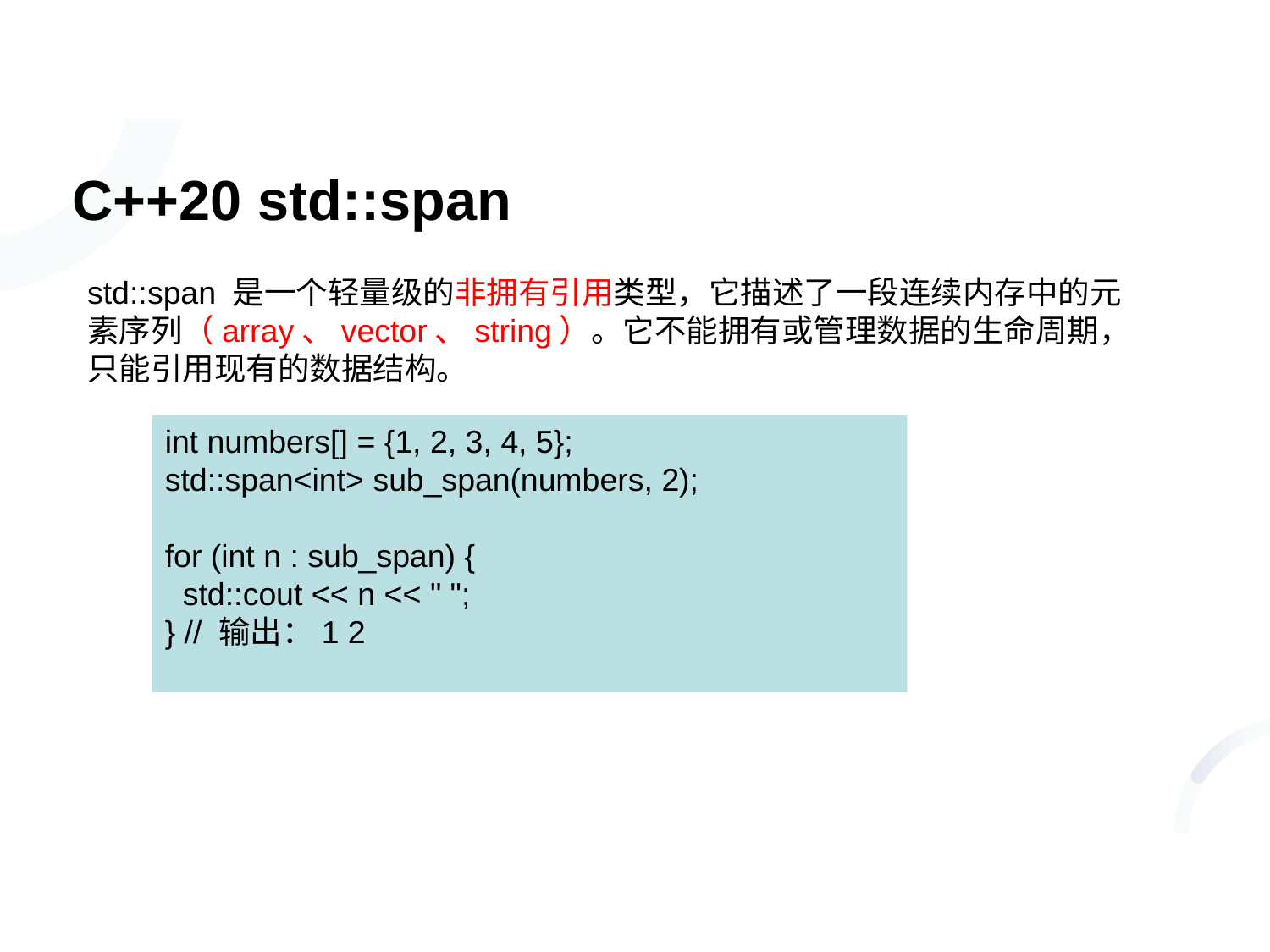

# C++20 std::span
std::span 是一个轻量级的非拥有引用类型，它描述了一段连续内存中的元素序列（array、vector、string）。它不能拥有或管理数据的生命周期，只能引用现有的数据结构。
int numbers[] = {1, 2, 3, 4, 5};
std::span<int> sub_span(numbers, 2);

for (int n : sub_span) {
  std::cout << n << " ";
} // 输出：1 2